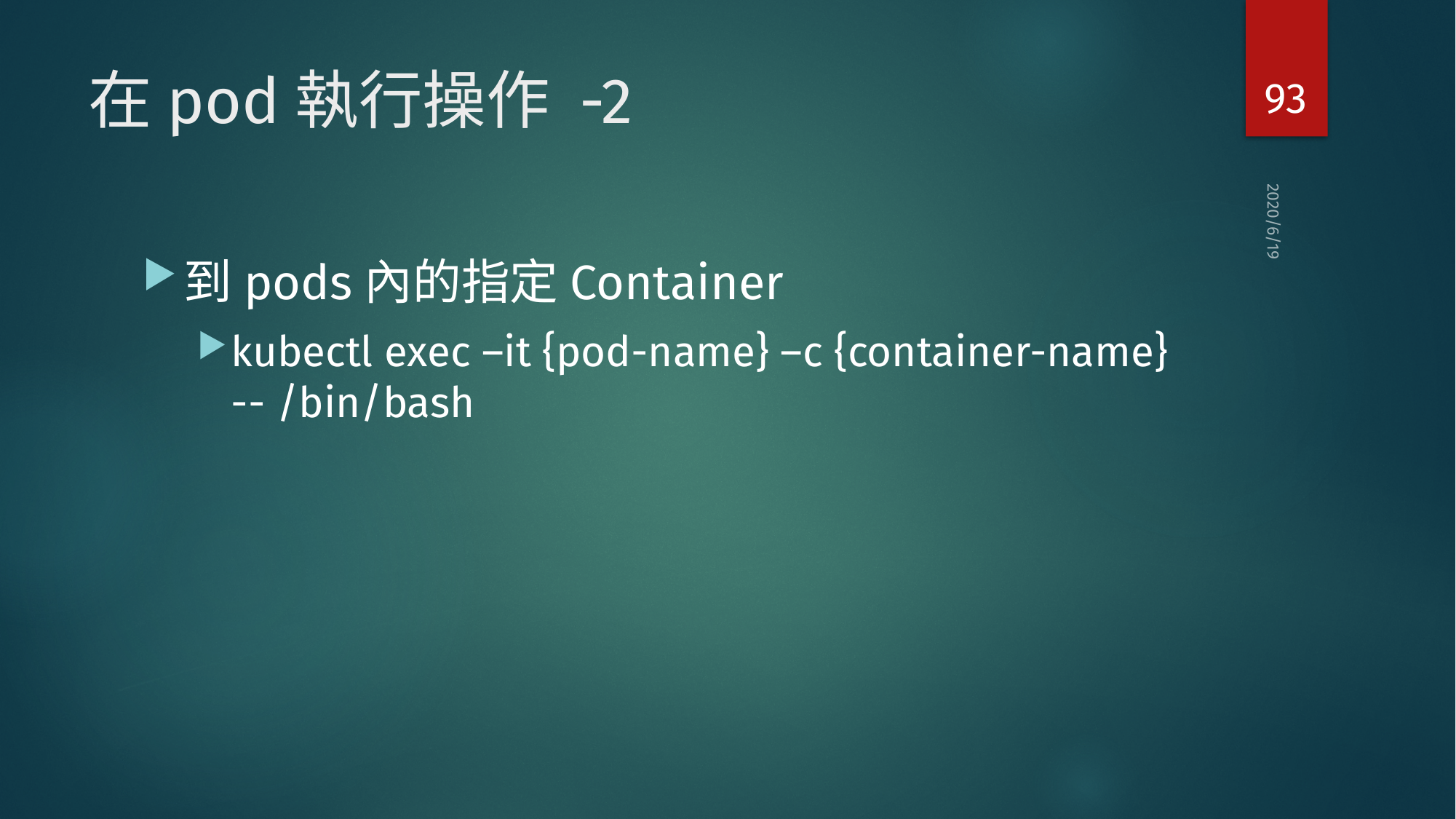

93
# 在pod執行操作 -2
2020/6/19
到pods內的指定Container
kubectl exec –it {pod-name} –c {container-name}  -- /bin/bash